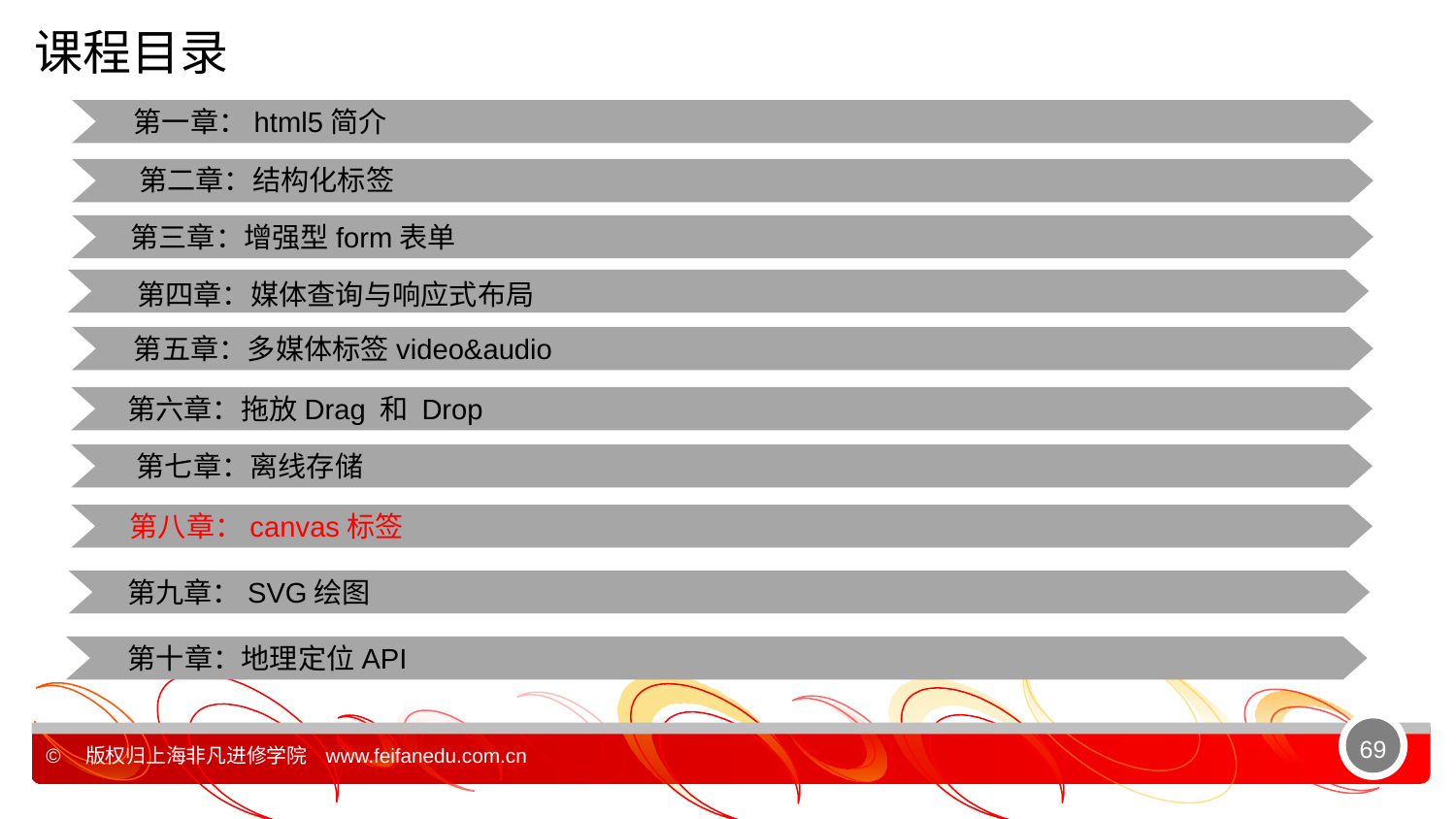

课程目录
第一章：html5简介

第二章：结构化标签

第三章：增强型form表单

第四章：媒体查询与响应式布局

第五章：多媒体标签video&audio

第六章：拖放Drag 和 Drop

第七章：离线存储

第八章：canvas标签

第九章：SVG绘图

第十章：地理定位API

69